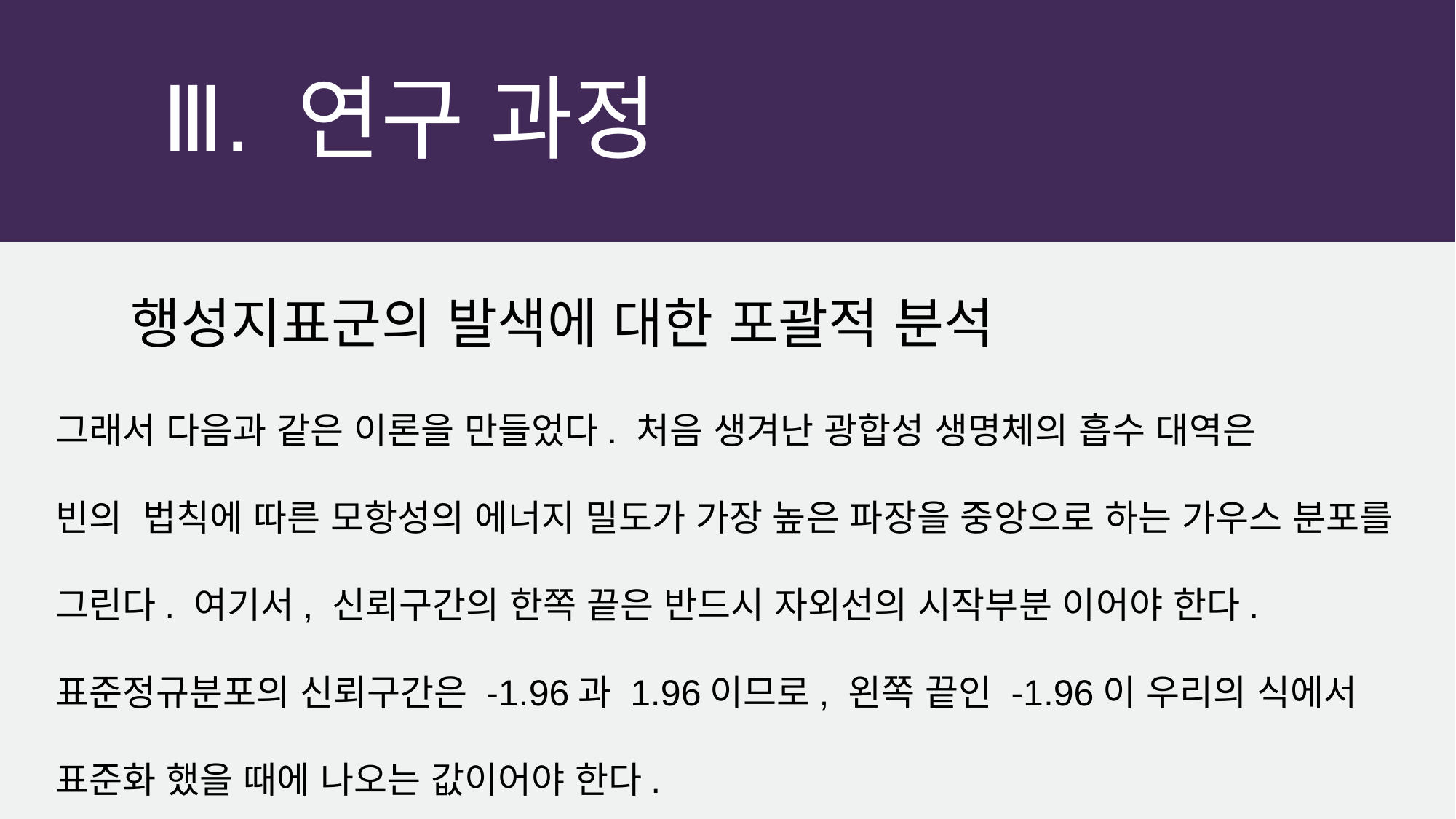

Ⅲ. 연구 과정
행성지표군의 발색에 대한 포괄적 분석
그래서 다음과 같은 이론을 만들었다. 처음 생겨난 광합성 생명체의 흡수 대역은
빈의  법칙에 따른 모항성의 에너지 밀도가 가장 높은 파장을 중앙으로 하는 가우스 분포를 그린다. 여기서, 신뢰구간의 한쪽 끝은 반드시 자외선의 시작부분 이어야 한다.            표준정규분포의 신뢰구간은 -1.96과 1.96이므로, 왼쪽 끝인 -1.96이 우리의 식에서
표준화 했을 때에 나오는 값이어야 한다.